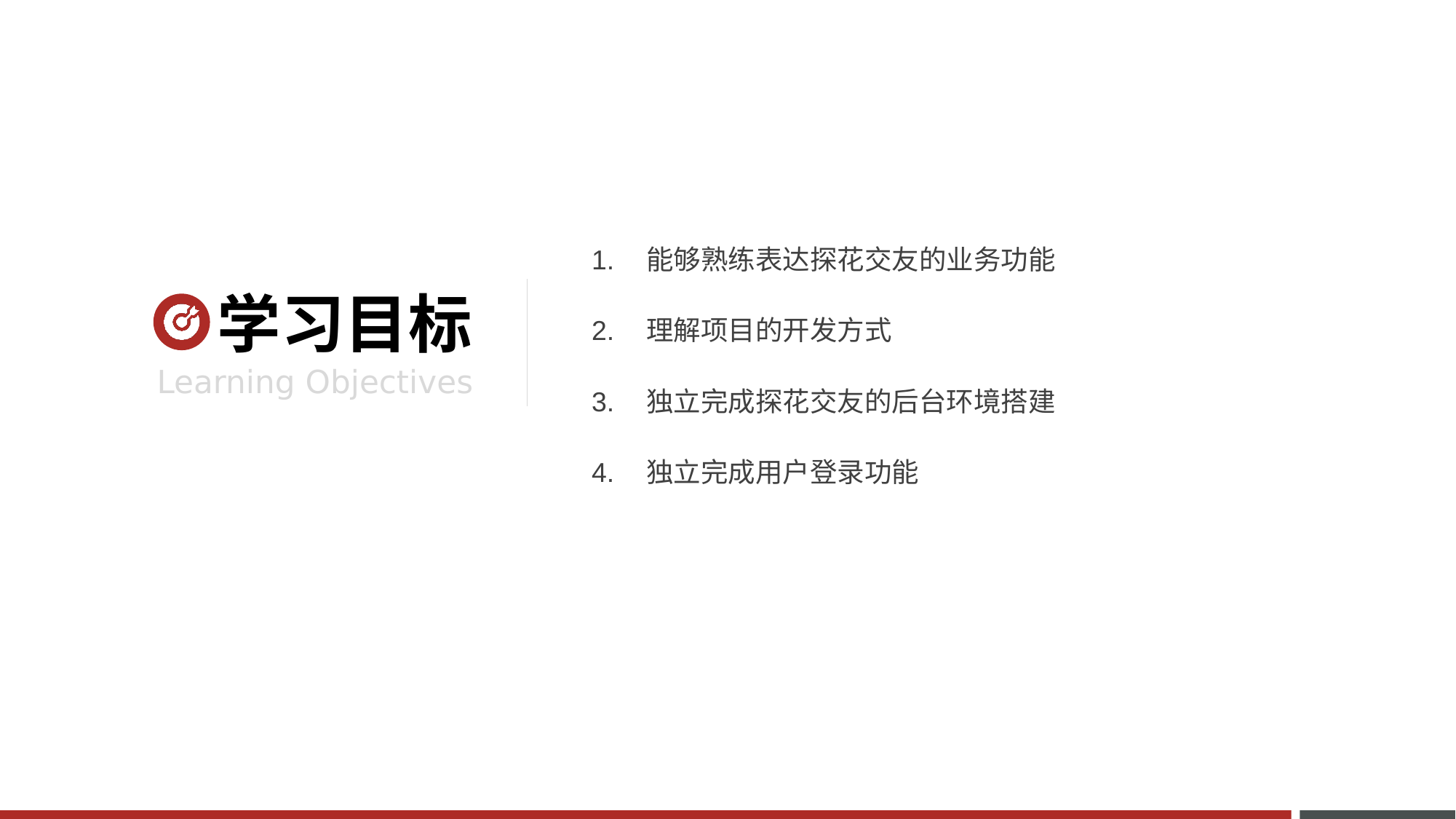

能够熟练表达探花交友的业务功能
理解项目的开发方式
独立完成探花交友的后台环境搭建
独立完成用户登录功能